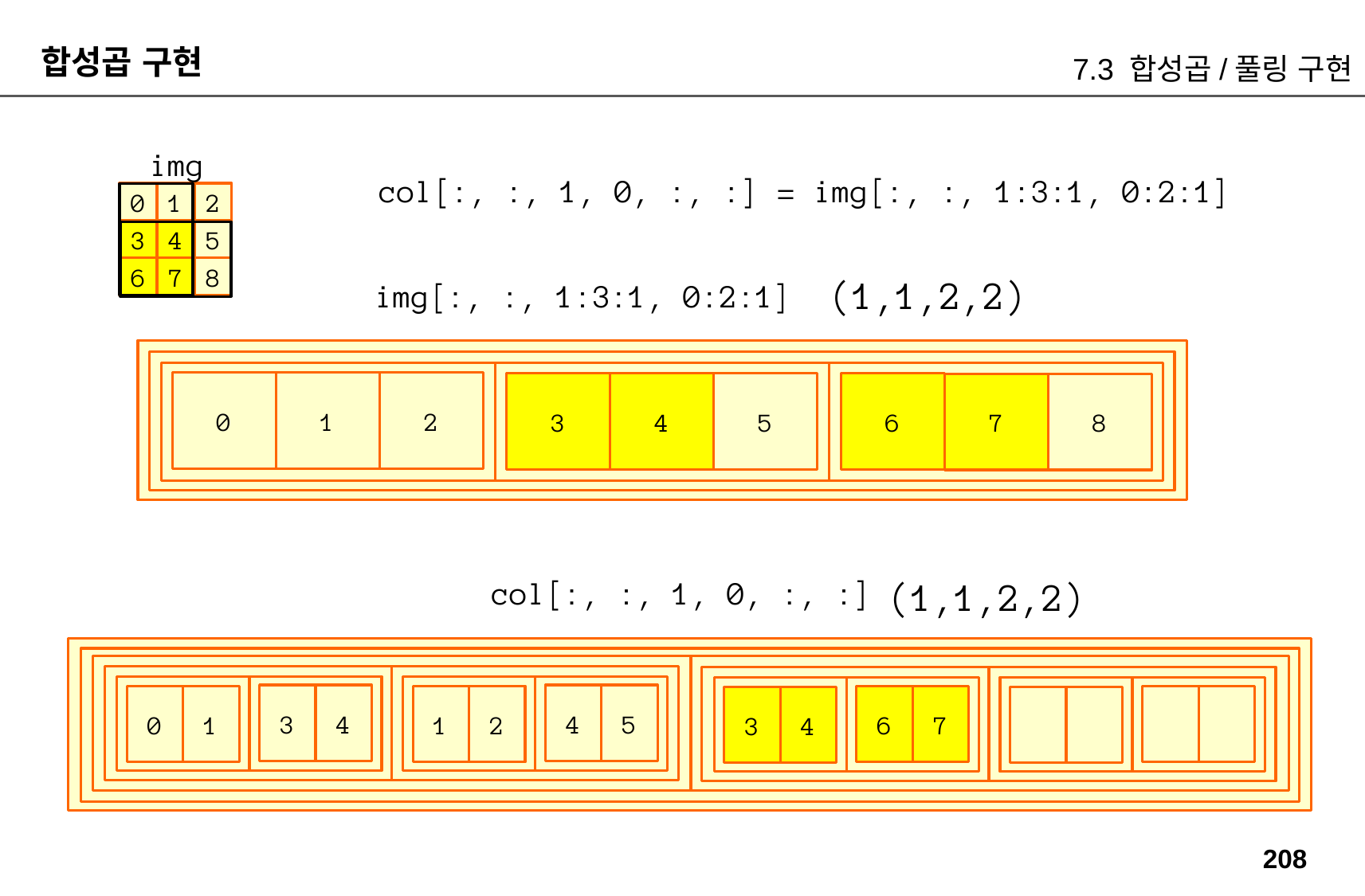

합성곱 구현
7.3 합성곱/풀링 구현
img
col[:, :, 1, 0, :, :] = img[:, :, 1:3:1, 0:2:1]
0
1
2

3
4
5

6
7
8
(1,1,2,2)
img[:, :, 1:3:1, 0:2:1]

0
1
2
3
5
4
6
7
8
(1,1,2,2)
col[:, :, 1, 0, :, :]

3
4
4
5
0
1
1
2
6
7

3
4